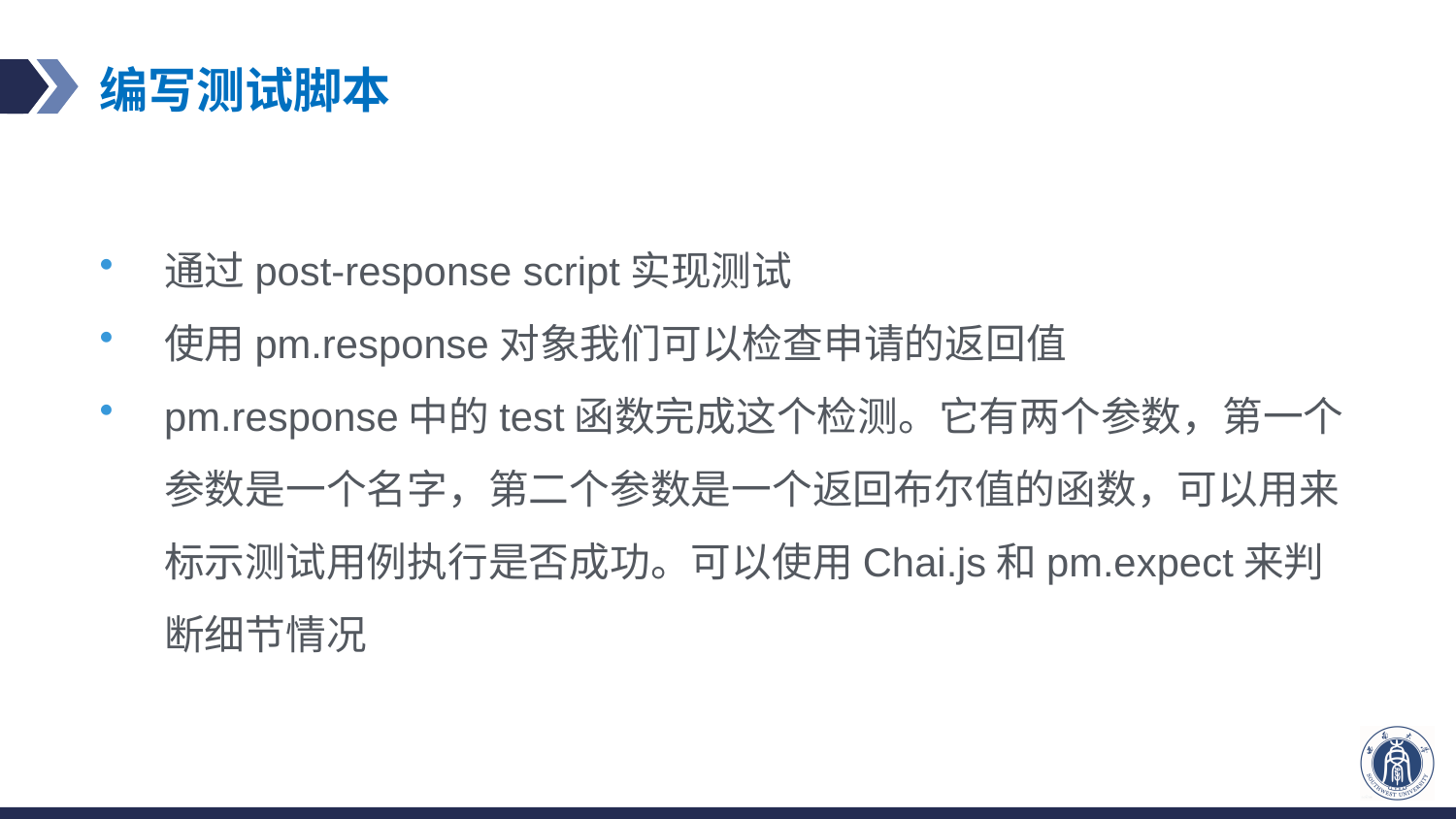

# 编写测试脚本
通过post-response script实现测试
使用pm.response对象我们可以检查申请的返回值
pm.response中的test函数完成这个检测。它有两个参数，第一个参数是一个名字，第二个参数是一个返回布尔值的函数，可以用来标示测试用例执行是否成功。可以使用Chai.js和pm.expect来判断细节情况